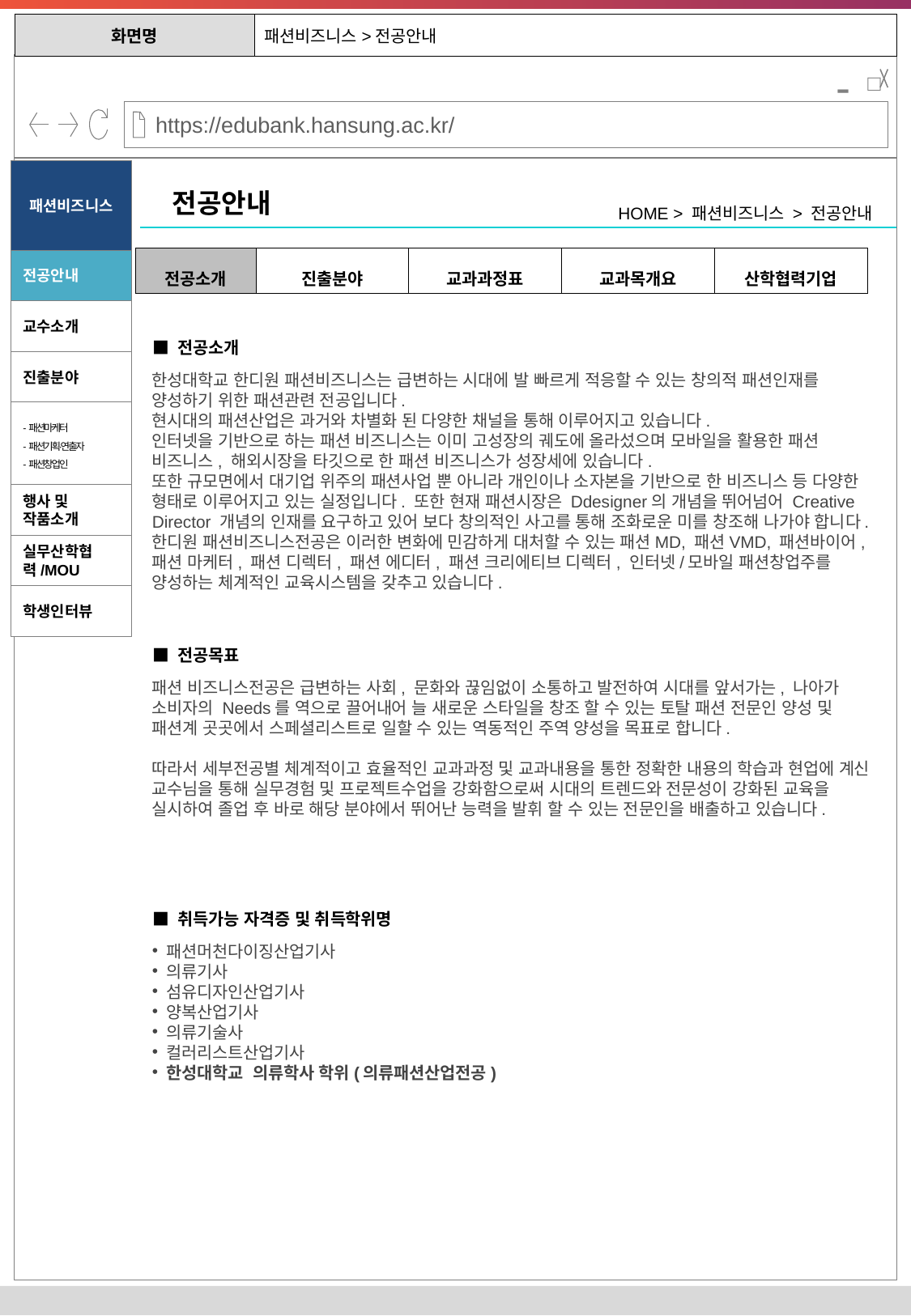

| 화면명 | 패션비즈니스>전공안내 |
| --- | --- |
-
패션비즈니스
전공안내
HOME > 패션비즈니스 > 전공안내
| 전공소개 | 진출분야 | 교과과정표 | 교과목개요 | 산학협력기업 |
| --- | --- | --- | --- | --- |
전공안내
교수소개
■ 전공소개
진출분야
한성대학교 한디원 패션비즈니스는 급변하는 시대에 발 빠르게 적응할 수 있는 창의적 패션인재를 양성하기 위한 패션관련 전공입니다.
현시대의 패션산업은 과거와 차별화 된 다양한 채널을 통해 이루어지고 있습니다.
인터넷을 기반으로 하는 패션 비즈니스는 이미 고성장의 궤도에 올라섰으며 모바일을 활용한 패션 비즈니스, 해외시장을 타깃으로 한 패션 비즈니스가 성장세에 있습니다.
또한 규모면에서 대기업 위주의 패션사업 뿐 아니라 개인이나 소자본을 기반으로 한 비즈니스 등 다양한 형태로 이루어지고 있는 실정입니다. 또한 현재 패션시장은 Ddesigner의 개념을 뛰어넘어 Creative Director 개념의 인재를 요구하고 있어 보다 창의적인 사고를 통해 조화로운 미를 창조해 나가야 합니다.
한디원 패션비즈니스전공은 이러한 변화에 민감하게 대처할 수 있는 패션MD, 패션VMD, 패션바이어, 패션 마케터, 패션 디렉터, 패션 에디터, 패션 크리에티브 디렉터, 인터넷/모바일 패션창업주를 양성하는 체계적인 교육시스템을 갖추고 있습니다.
-패션마케터
-패션기획∙연출자
-패션창업인
행사 및 작품소개
실무산학협력/MOU
학생인터뷰
■ 전공목표
패션 비즈니스전공은 급변하는 사회, 문화와 끊임없이 소통하고 발전하여 시대를 앞서가는, 나아가 소비자의 Needs를 역으로 끌어내어 늘 새로운 스타일을 창조 할 수 있는 토탈 패션 전문인 양성 및 패션계 곳곳에서 스페셜리스트로 일할 수 있는 역동적인 주역 양성을 목표로 합니다.
따라서 세부전공별 체계적이고 효율적인 교과과정 및 교과내용을 통한 정확한 내용의 학습과 현업에 계신 교수님을 통해 실무경험 및 프로젝트수업을 강화함으로써 시대의 트렌드와 전문성이 강화된 교육을 실시하여 졸업 후 바로 해당 분야에서 뛰어난 능력을 발휘 할 수 있는 전문인을 배출하고 있습니다.
■ 취득가능 자격증 및 취득학위명
 패션머천다이징산업기사
 의류기사
 섬유디자인산업기사
 양복산업기사
 의류기술사
 컬러리스트산업기사
 한성대학교  의류학사 학위(의류패션산업전공)